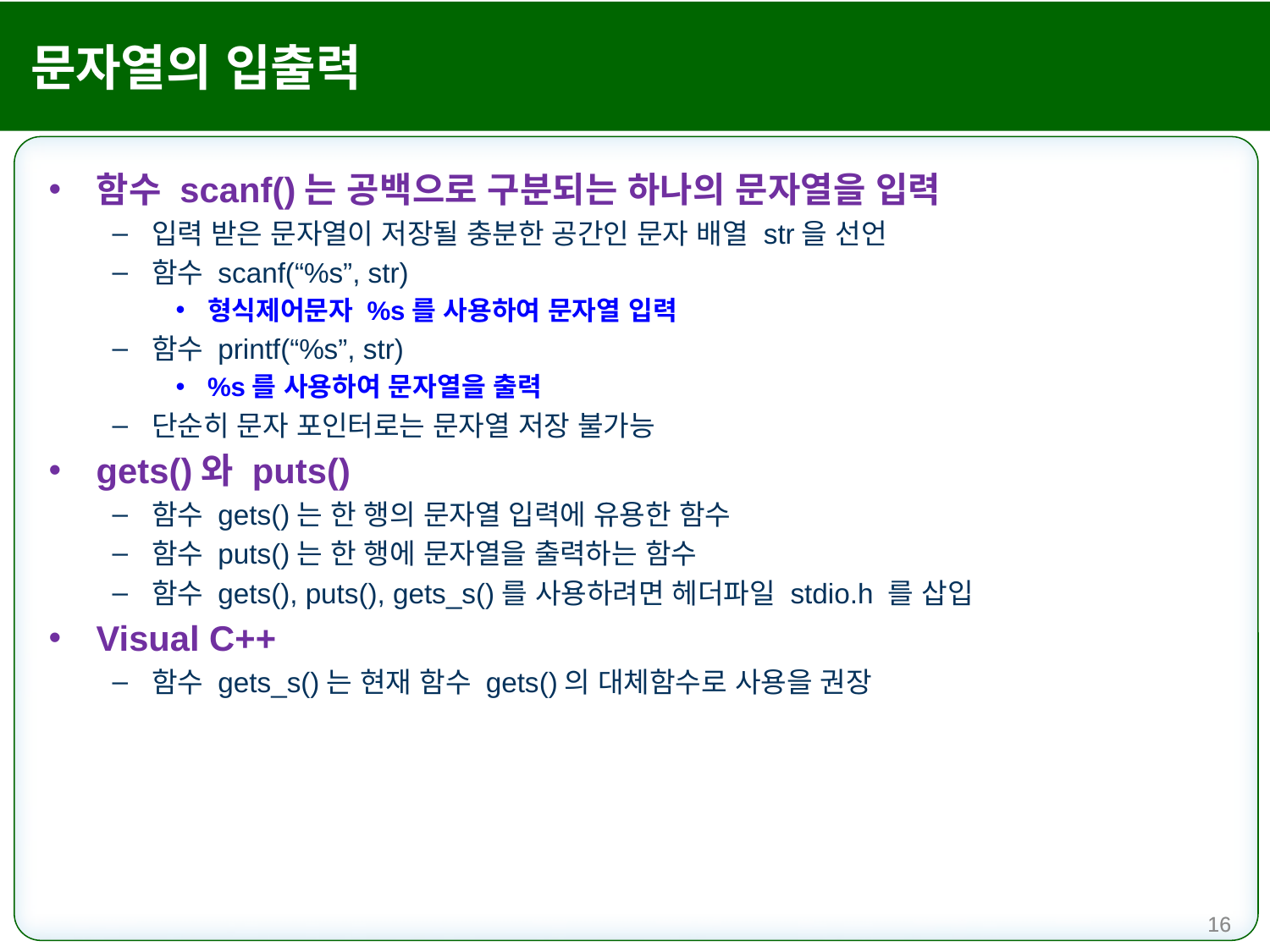

# 문자열의 입출력
함수 scanf()는 공백으로 구분되는 하나의 문자열을 입력
입력 받은 문자열이 저장될 충분한 공간인 문자 배열 str을 선언
함수 scanf(“%s”, str)
형식제어문자 %s를 사용하여 문자열 입력
함수 printf(“%s”, str)
%s를 사용하여 문자열을 출력
단순히 문자 포인터로는 문자열 저장 불가능
gets()와 puts()
함수 gets()는 한 행의 문자열 입력에 유용한 함수
함수 puts()는 한 행에 문자열을 출력하는 함수
함수 gets(), puts(), gets_s()를 사용하려면 헤더파일 stdio.h 를 삽입
Visual C++
함수 gets_s()는 현재 함수 gets()의 대체함수로 사용을 권장
16